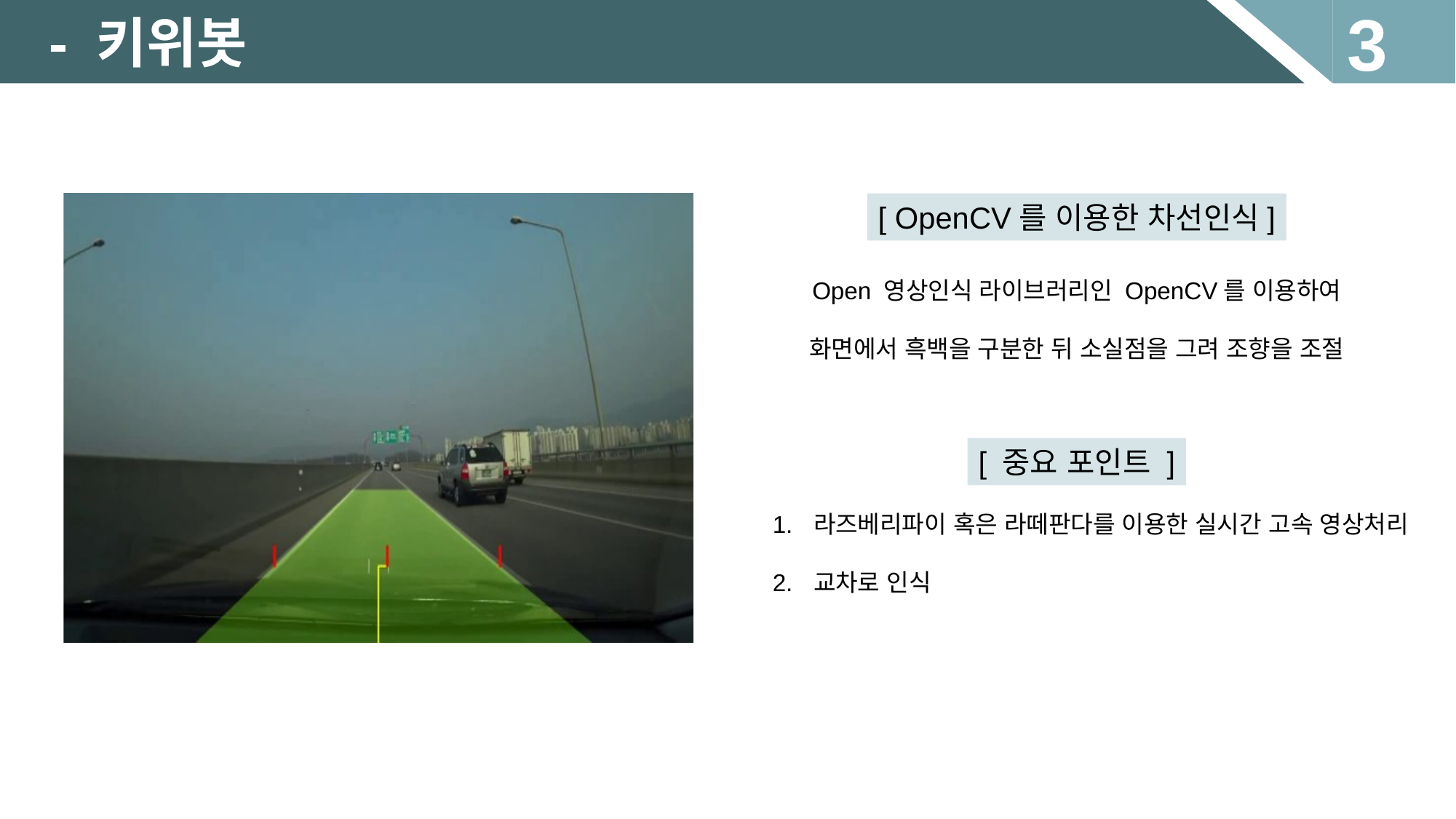

3

-
- 키위봇

[ OpenCV를 이용한 차선인식]
Open 영상인식 라이브러리인 OpenCV를 이용하여

화면에서 흑백을 구분한 뒤 소실점을 그려 조향을 조절

[ 중요 포인트 ]
라즈베리파이 혹은 라떼판다를 이용한 실시간 고속 영상처리

교차로 인식